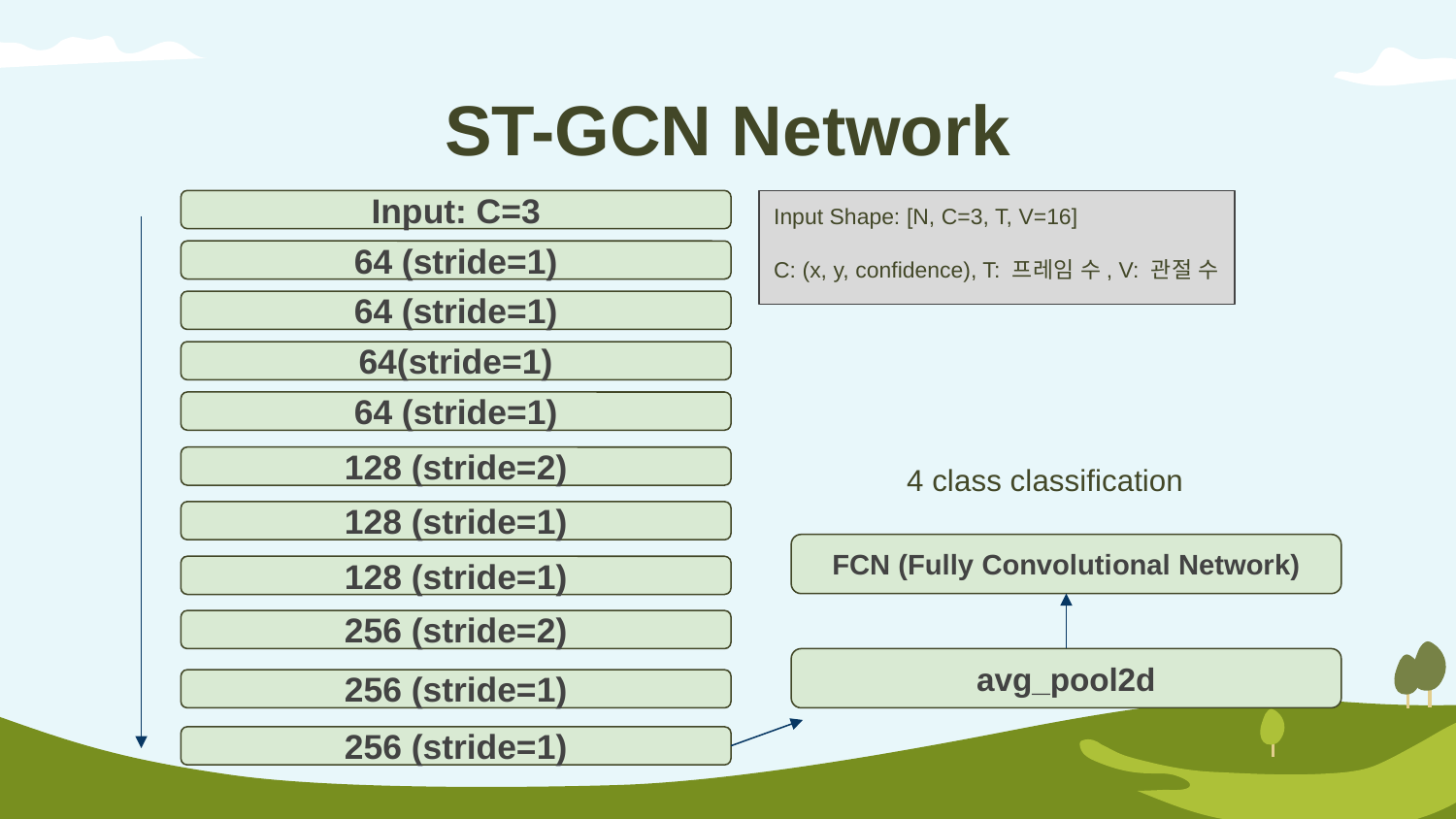

# ST-GCN Network

Input Shape: [N, C=3, T, V=16]

C: (x, y, confidence), T: 프레임 수, V: 관절 수

Input: C=3
64 (stride=1)
64 (stride=1)
64(stride=1)
64 (stride=1)
4 class classification
128 (stride=2)
128 (stride=1)
FCN (Fully Convolutional Network)
128 (stride=1)
256 (stride=2)
avg_pool2d
256 (stride=1)
256 (stride=1)